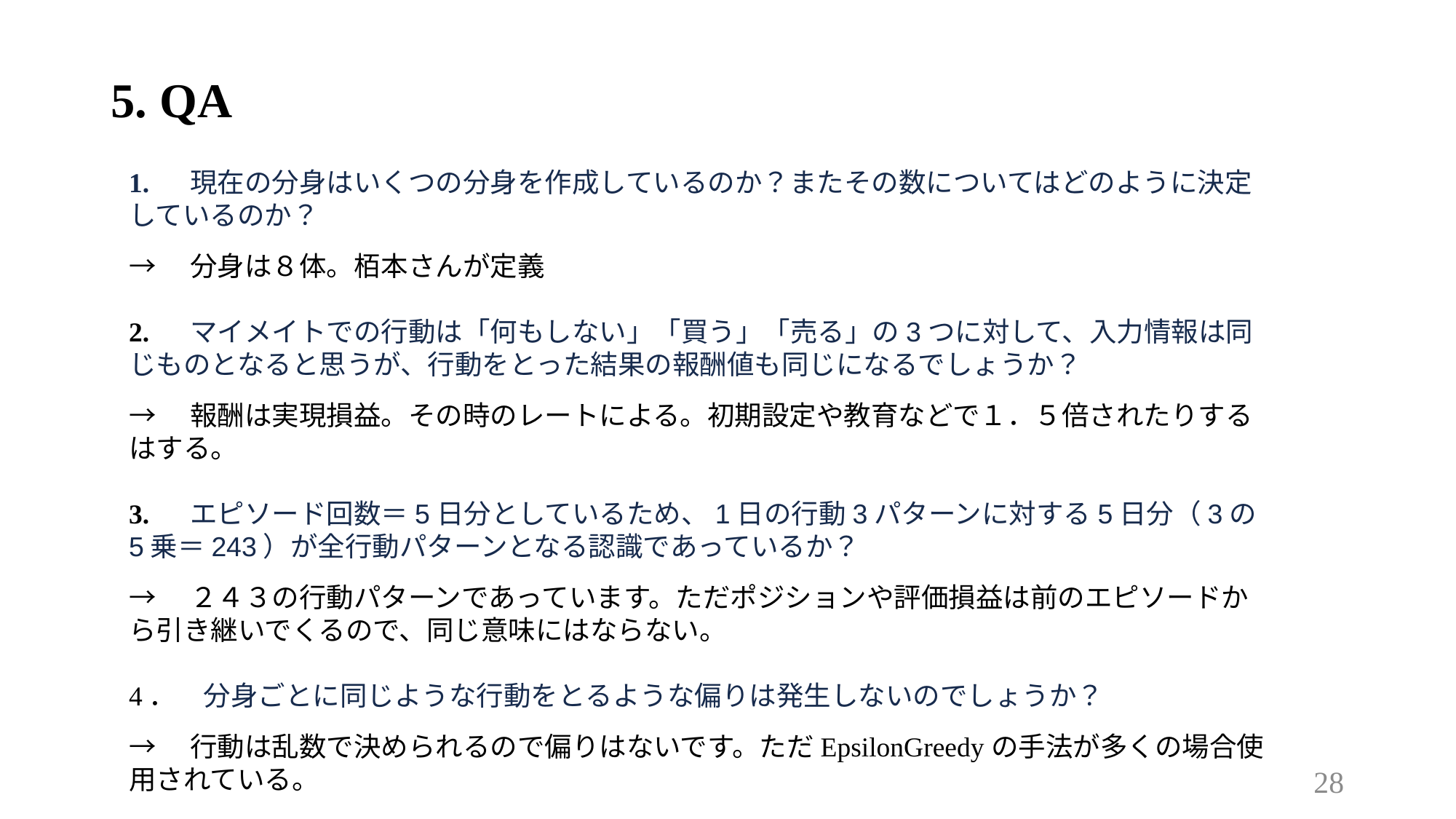

# 5. QA
1. 　現在の分身はいくつの分身を作成しているのか？またその数についてはどのように決定しているのか？
→　分身は８体。栢本さんが定義

2. 　マイメイトでの行動は「何もしない」「買う」「売る」の3つに対して、入力情報は同じものとなると思うが、行動をとった結果の報酬値も同じになるでしょうか？
→　報酬は実現損益。その時のレートによる。初期設定や教育などで１．５倍されたりするはする。

3. 　エピソード回数＝5日分としているため、1日の行動3パターンに対する5日分（3の5乗＝243）が全行動パターンとなる認識であっているか？
→　２４３の行動パターンであっています。ただポジションや評価損益は前のエピソードから引き継いでくるので、同じ意味にはならない。

4．　分身ごとに同じような行動をとるような偏りは発生しないのでしょうか？
→　行動は乱数で決められるので偏りはないです。ただEpsilonGreedyの手法が多くの場合使用されている。
28